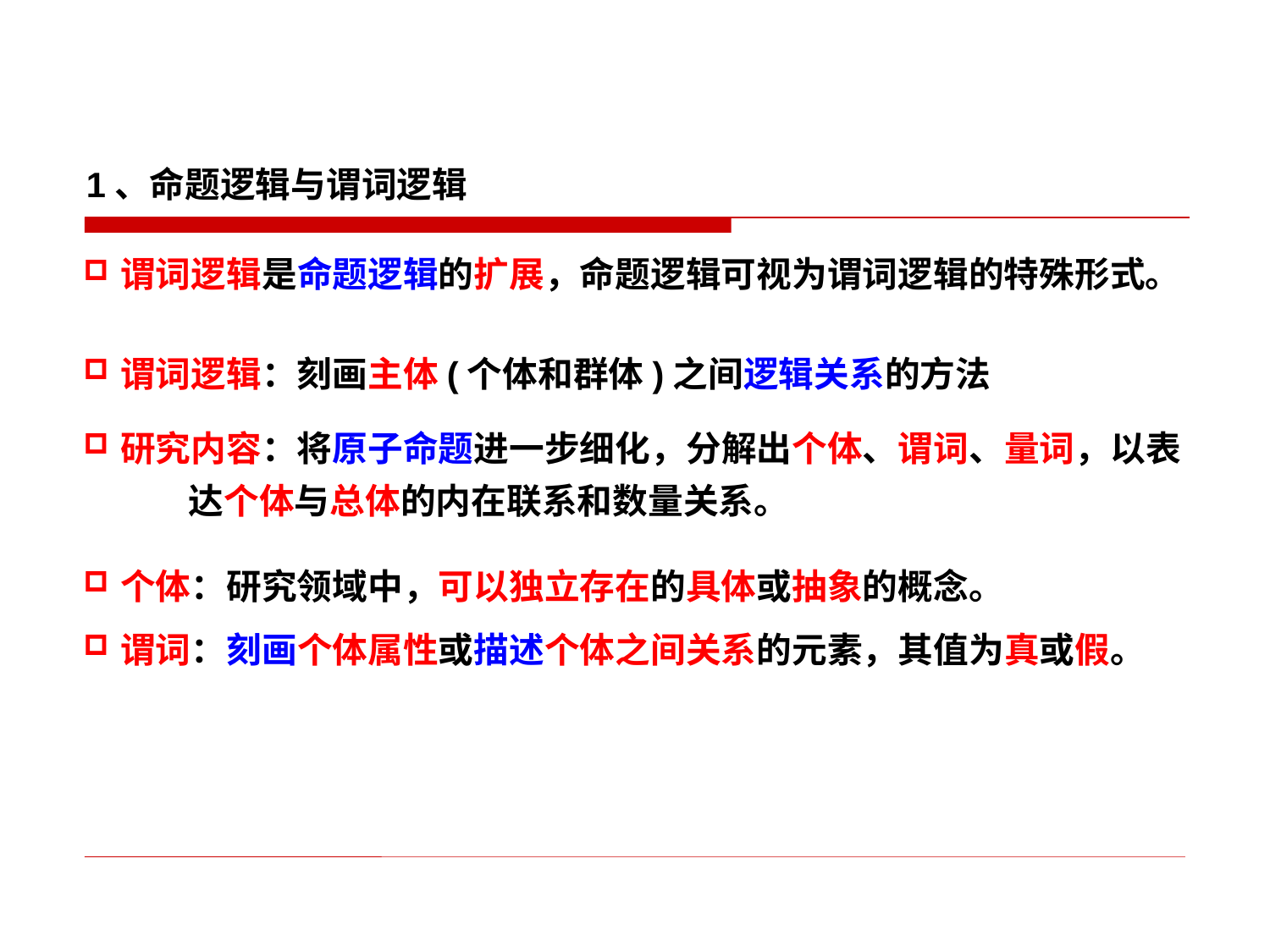

1、命题逻辑与谓词逻辑
谓词逻辑是命题逻辑的扩展，命题逻辑可视为谓词逻辑的特殊形式。
谓词逻辑：刻画主体(个体和群体)之间逻辑关系的方法
研究内容：将原子命题进一步细化，分解出个体、谓词、量词，以表
            达个体与总体的内在联系和数量关系。
个体：研究领域中，可以独立存在的具体或抽象的概念。
谓词：刻画个体属性或描述个体之间关系的元素，其值为真或假。